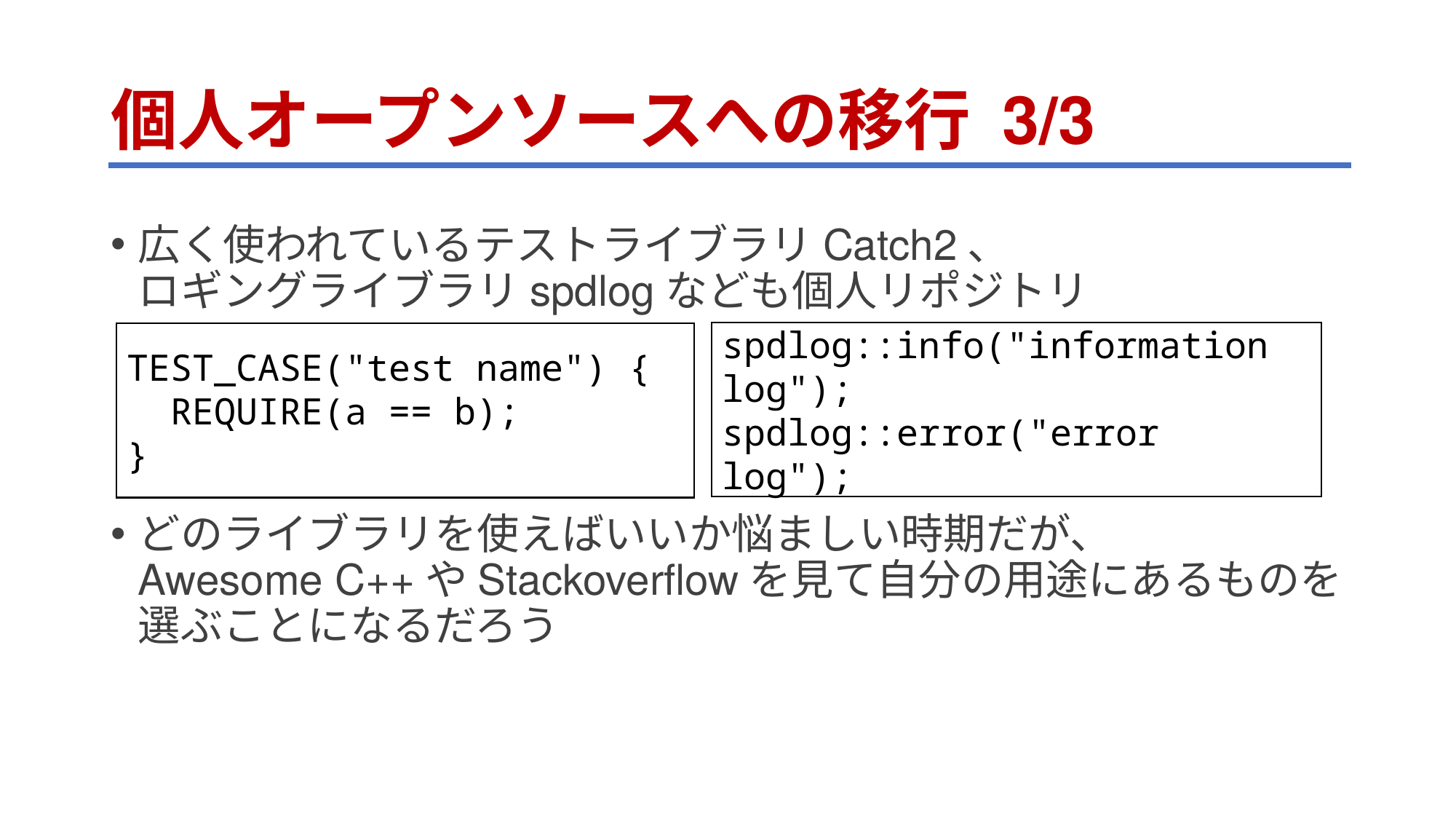

# 個人オープンソースへの移行 3/3
広く使われているテストライブラリCatch2、
ロギングライブラリspdlogなども個人リポジトリ

どのライブラリを使えばいいか悩ましい時期だが、
Awesome C++やStackoverflowを見て自分の用途にあるものを選ぶことになるだろう
spdlog::info("information log");
spdlog::error("error log");
TEST_CASE("test name") {
  REQUIRE(a == b);
}